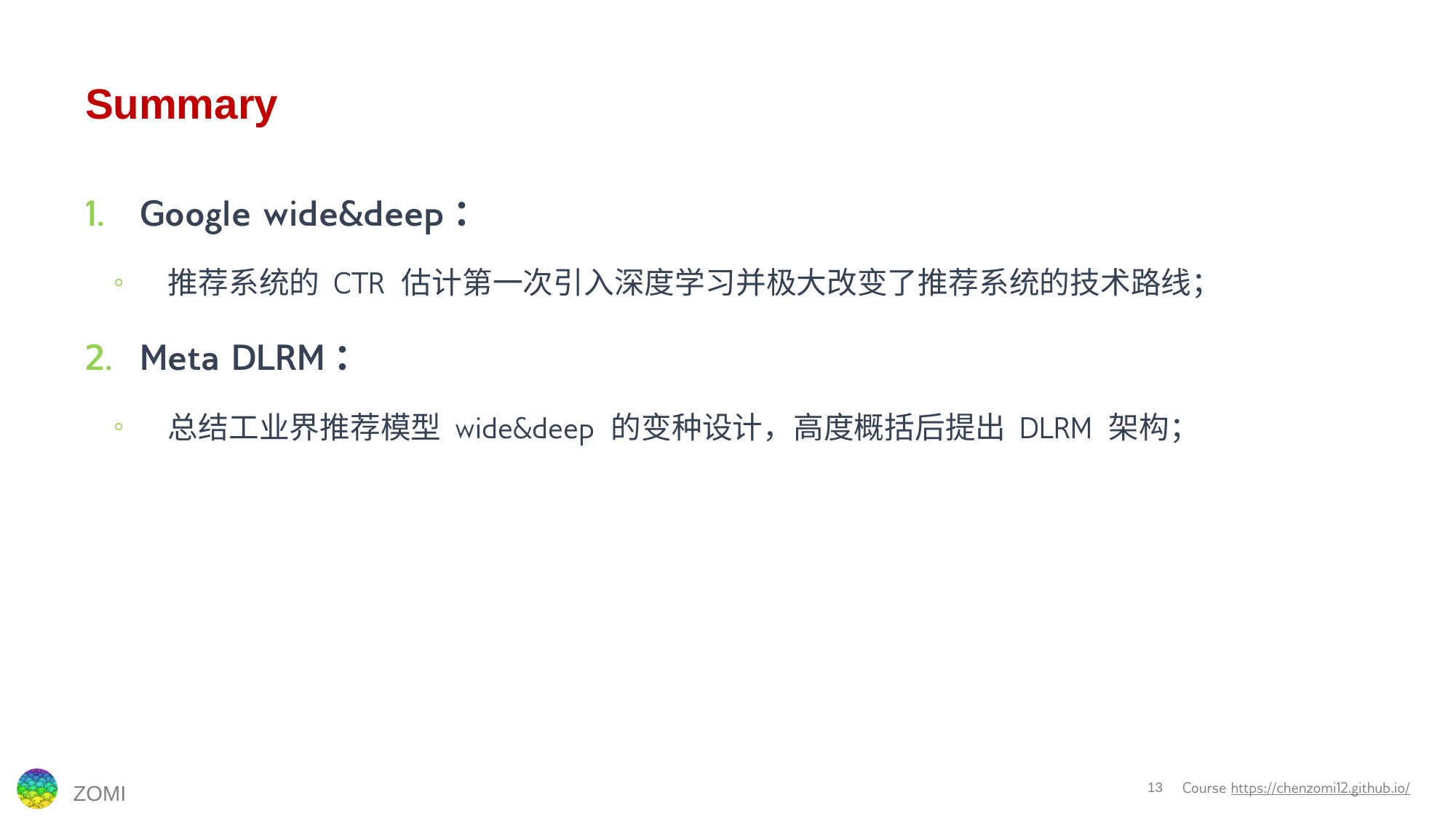

# Summary
Google wide&deep：
推荐系统的 CTR 估计第一次引入深度学习并极大改变了推荐系统的技术路线；
Meta DLRM：
总结工业界推荐模型 wide&deep 的变种设计，高度概括后提出 DLRM 架构；